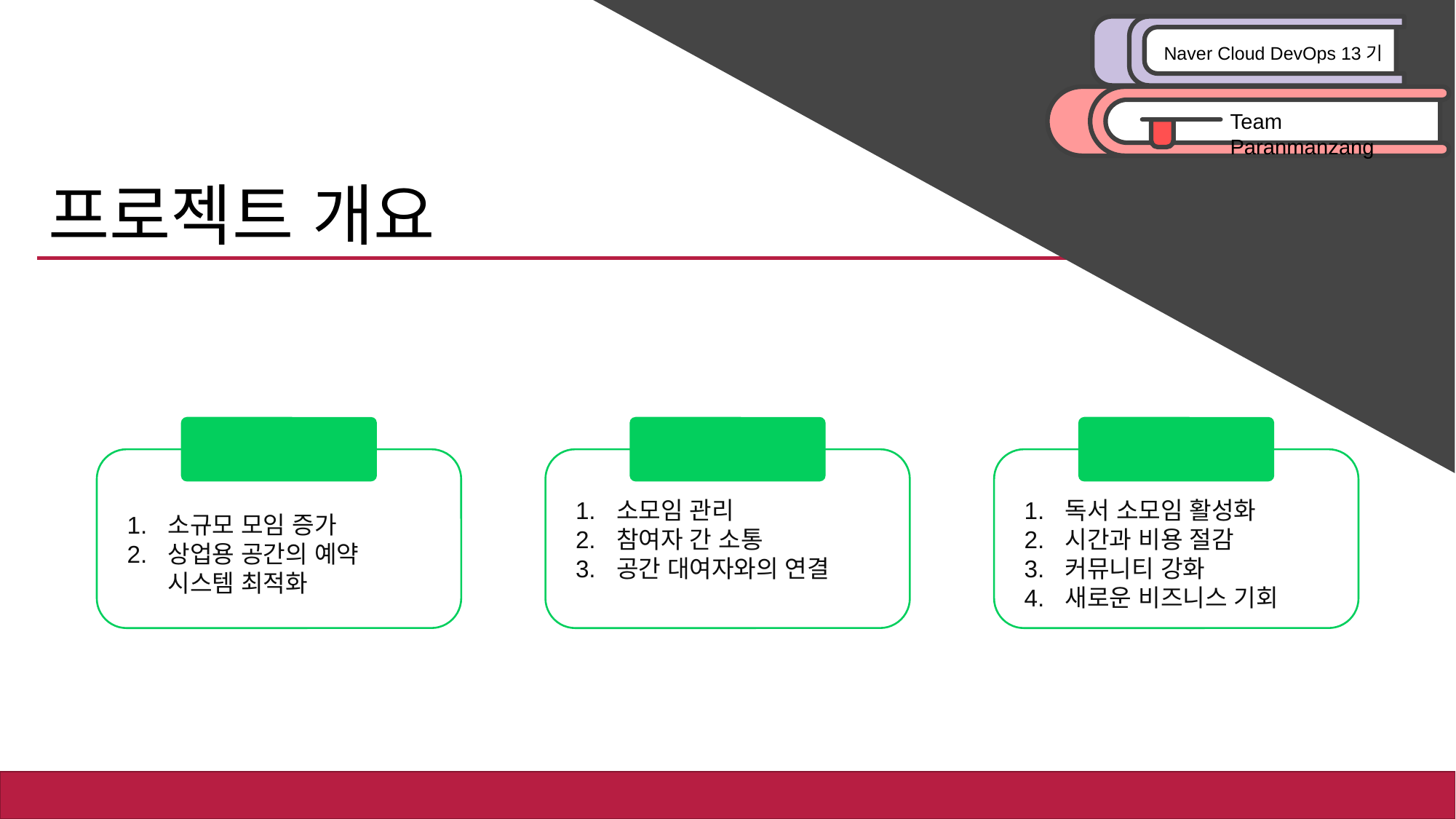

# 프로젝트 개요
선정 배경

소규모 모임 증가
상업용 공간의 예약 시스템 최적화
활용 방안
소모임 관리
참여자 간 소통
공간 대여자와의 연결
기대 효과

독서 소모임 활성화
시간과 비용 절감
커뮤니티 강화
새로운 비즈니스 기회